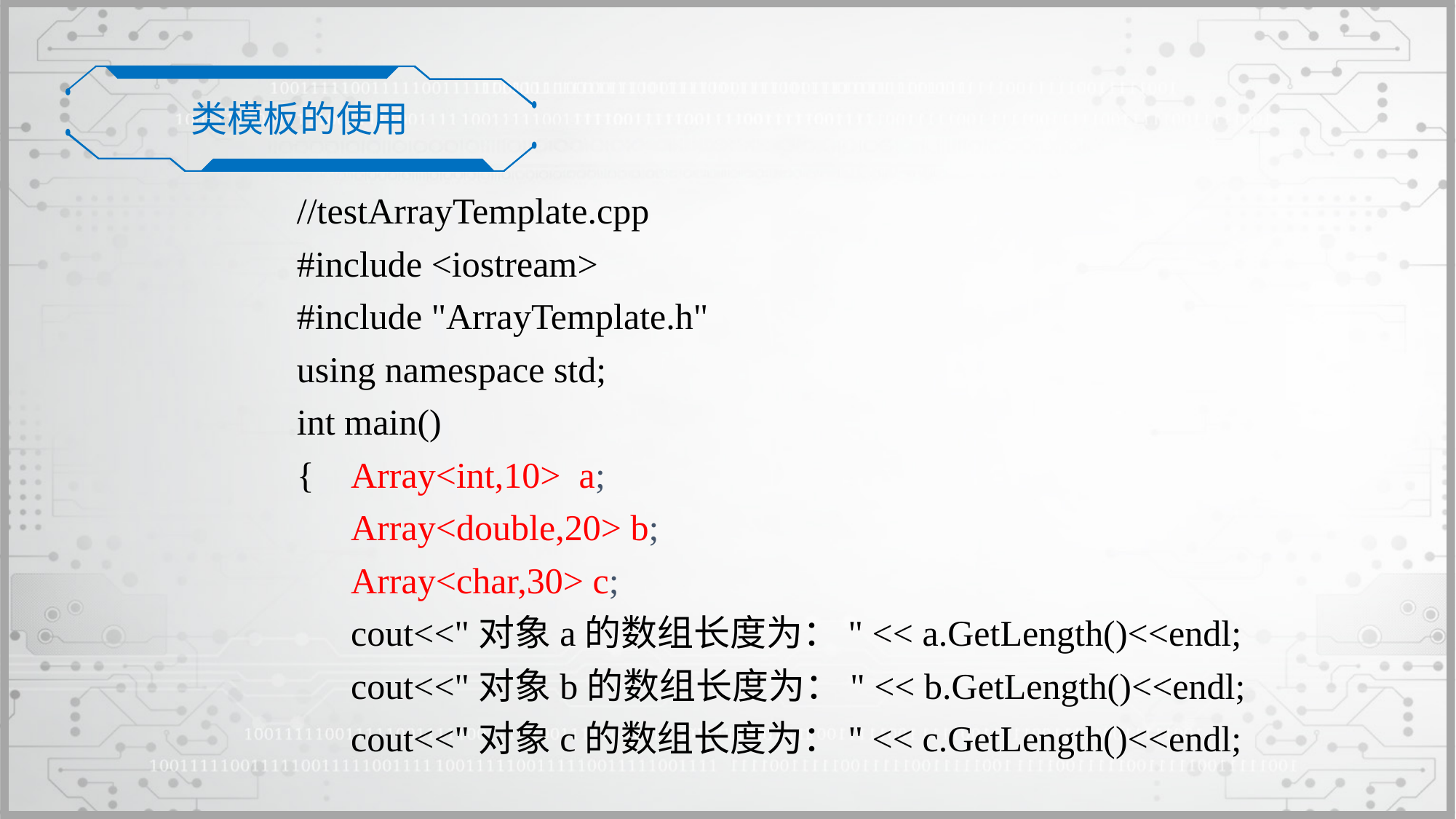

类模板的使用
//testArrayTemplate.cpp
#include <iostream>
#include "ArrayTemplate.h"
using namespace std;
int main()
{	Array<int,10>  a;
	Array<double,20> b;
	Array<char,30> c;
	cout<<"对象a的数组长度为：" << a.GetLength()<<endl;
	cout<<"对象b的数组长度为：" << b.GetLength()<<endl;
	cout<<"对象c的数组长度为：" << c.GetLength()<<endl;